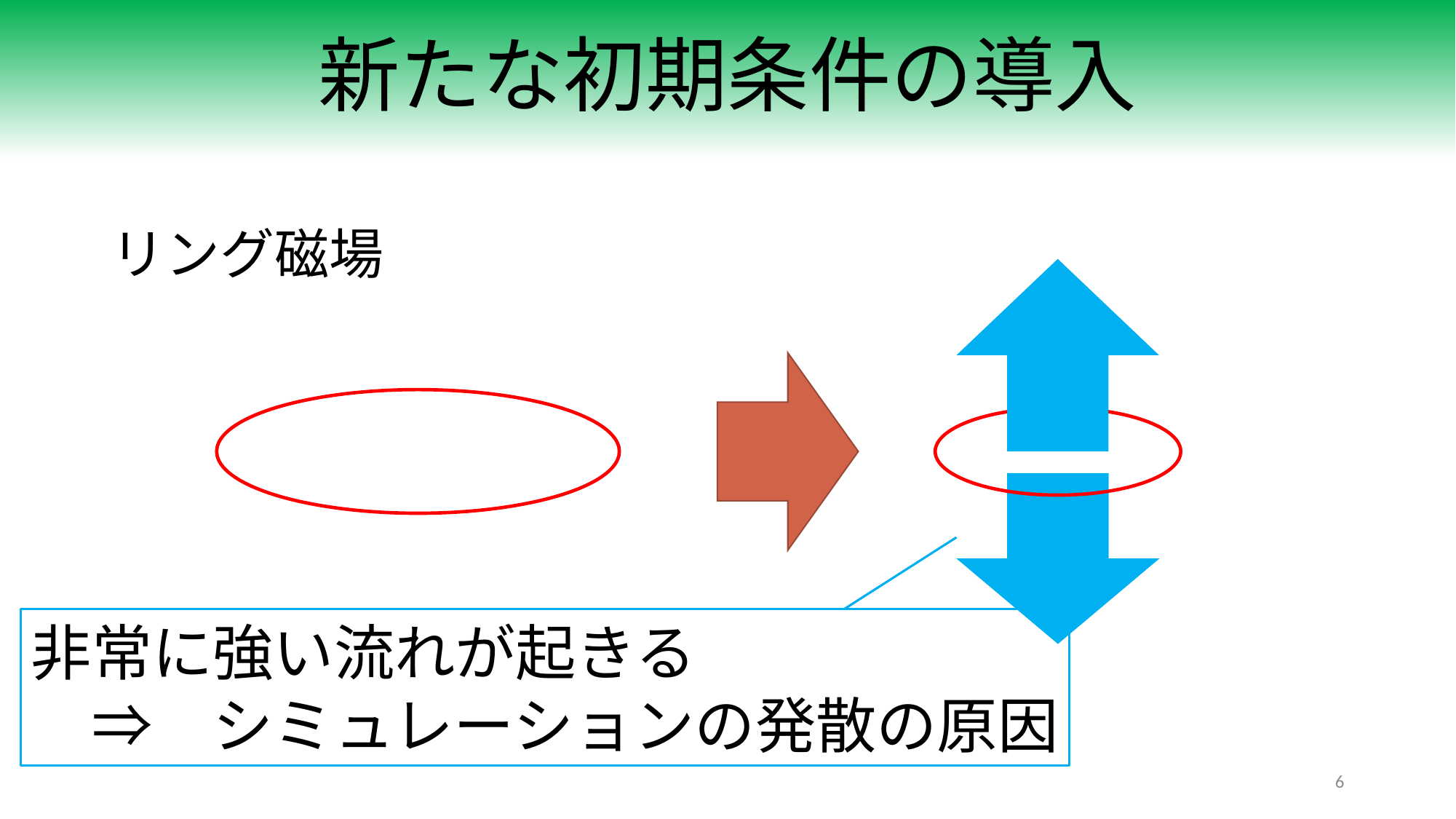

# 新たな初期条件の導入
リング磁場

非常に強い流れが起きる
　⇒　シミュレーションの発散の原因
6